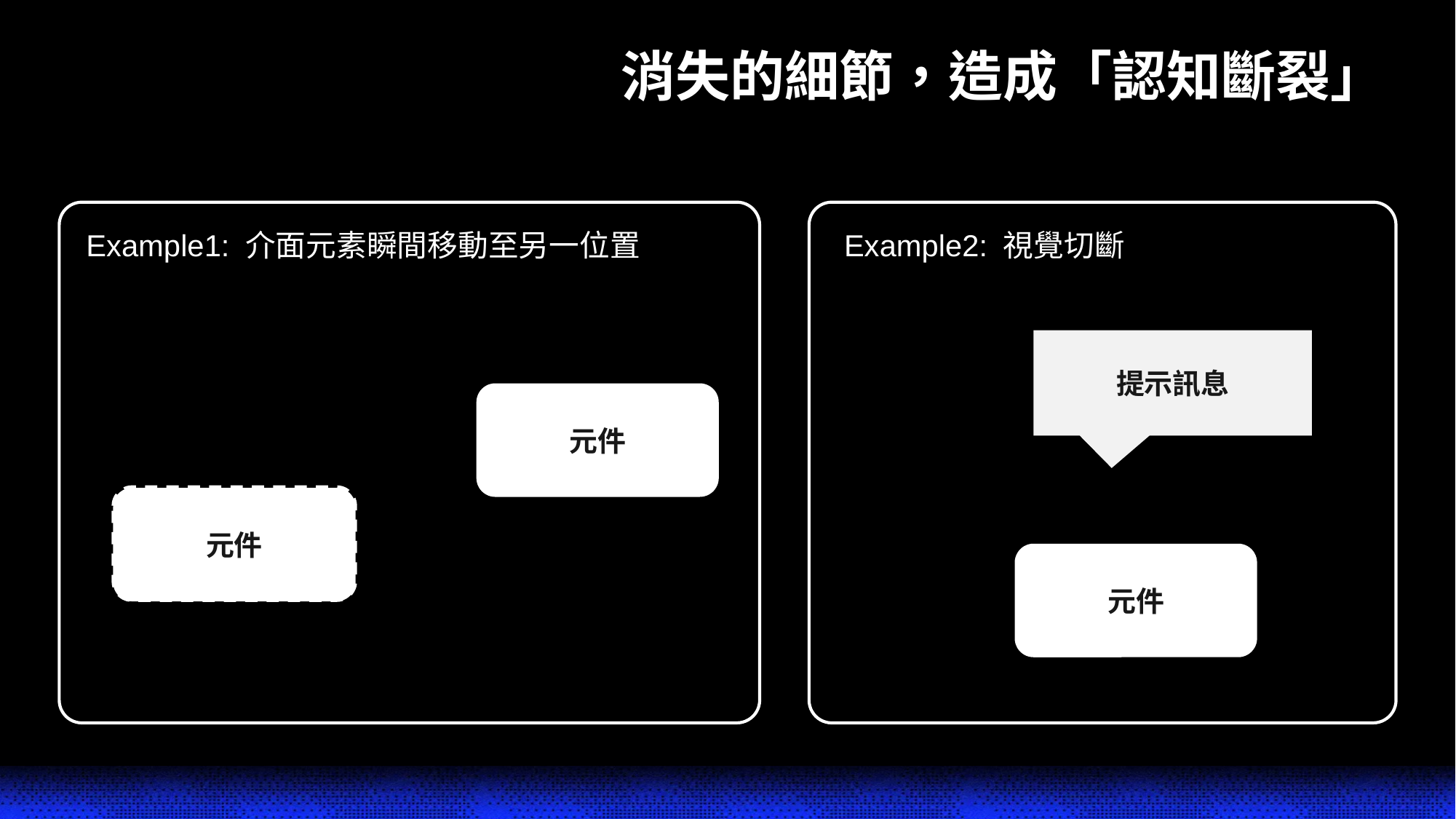

# 消失的細節，造成「認知斷裂」

Example1: 介面元素瞬間移動至另一位置
Example2: 視覺切斷
提示訊息
元件

元件
元件